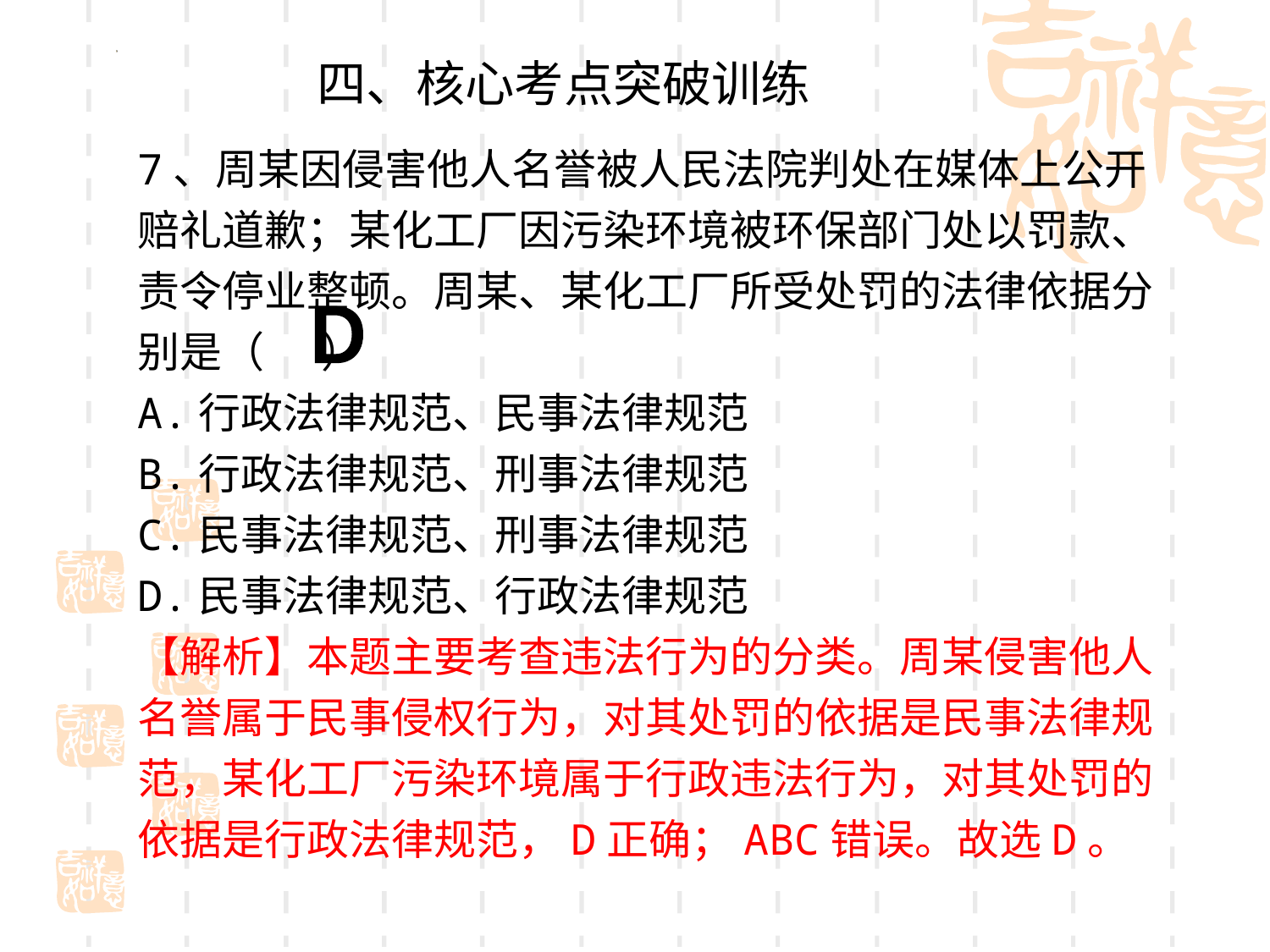

四、核心考点突破训练
7、周某因侵害他人名誉被人民法院判处在媒体上公开赔礼道歉；某化工厂因污染环境被环保部门处以罚款、责令停业整顿。周某、某化工厂所受处罚的法律依据分别是（      ）
A.行政法律规范、民事法律规范
B.行政法律规范、刑事法律规范
C.民事法律规范、刑事法律规范
D.民事法律规范、行政法律规范
【解析】本题主要考查违法行为的分类。周某侵害他人名誉属于民事侵权行为，对其处罚的依据是民事法律规范，某化工厂污染环境属于行政违法行为，对其处罚的依据是行政法律规范，D正确；ABC错误。故选D。
D